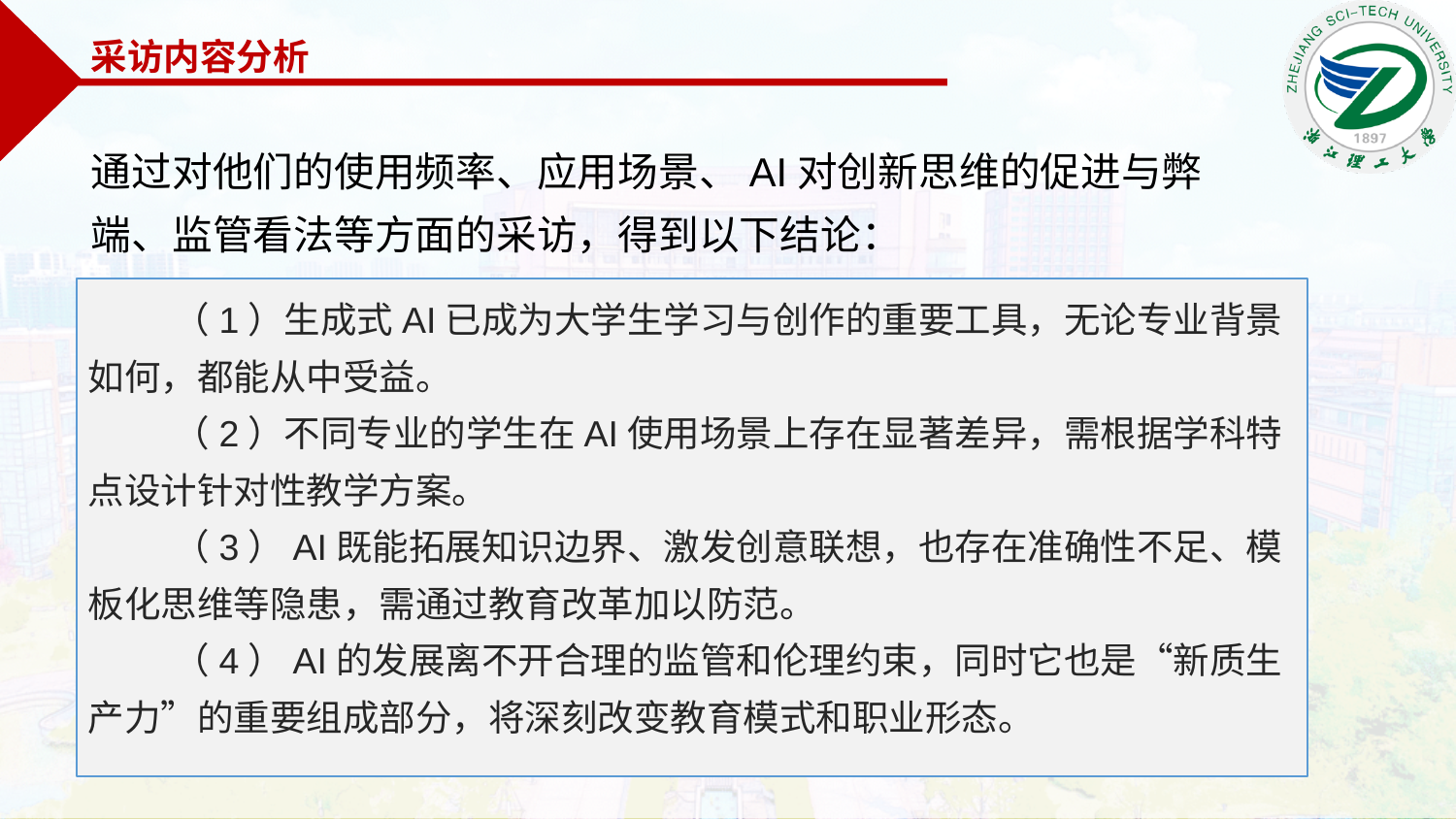

采访内容分析

通过对他们的使用频率、应用场景、AI对创新思维的促进与弊端、监管看法等方面的采访，得到以下结论：
（1）生成式AI已成为大学生学习与创作的重要工具，无论专业背景如何，都能从中受益。
（2）不同专业的学生在AI使用场景上存在显著差异，需根据学科特点设计针对性教学方案。
（3）AI既能拓展知识边界、激发创意联想，也存在准确性不足、模板化思维等隐患，需通过教育改革加以防范。
（4）AI的发展离不开合理的监管和伦理约束，同时它也是“新质生产力”的重要组成部分，将深刻改变教育模式和职业形态。